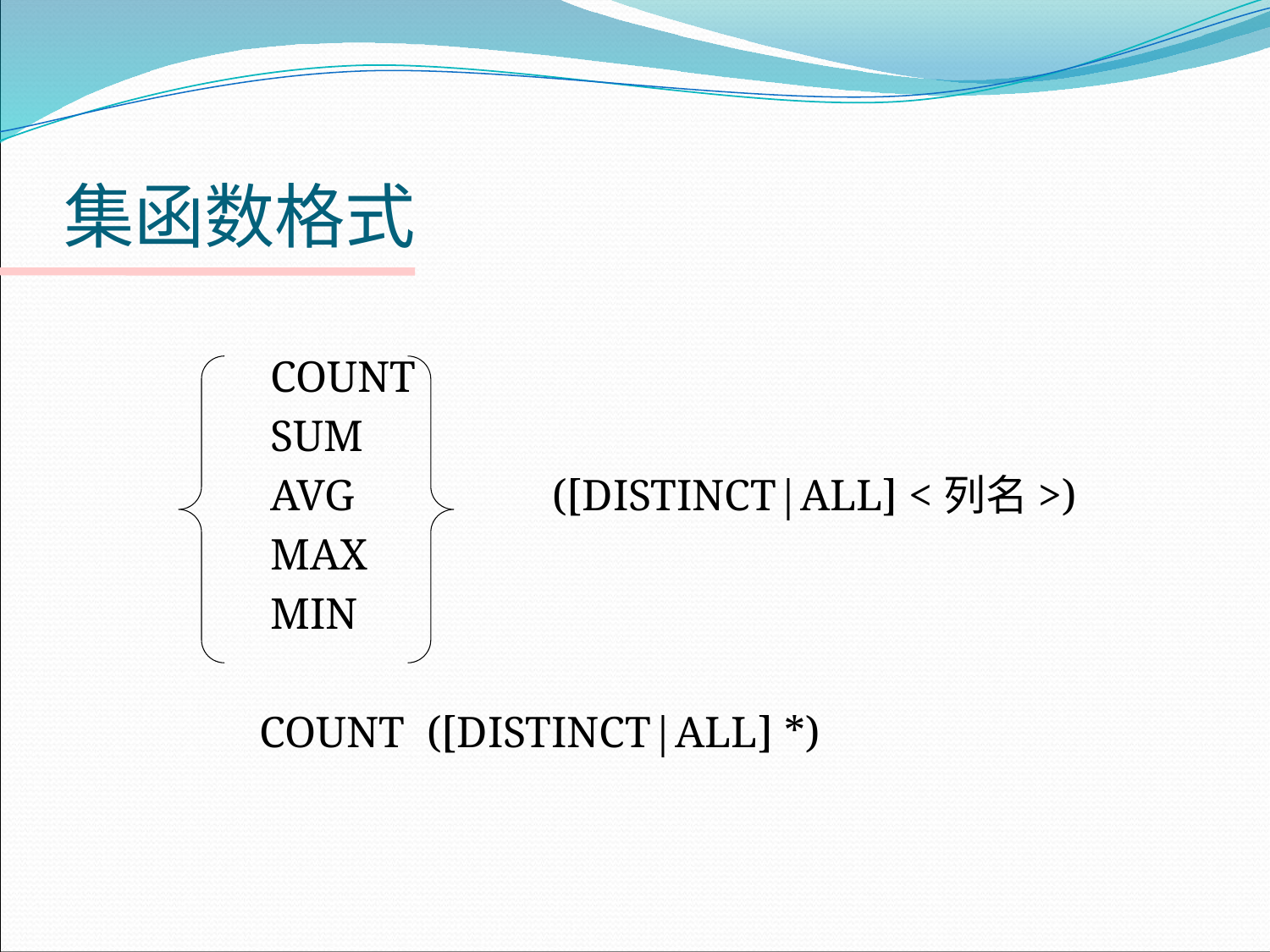

# 集函数格式

        COUNT
        SUM
        AVG                  ([DISTINCT|ALL] <列名>)
        MAX
        MIN

       COUNT  ([DISTINCT|ALL] *)

347